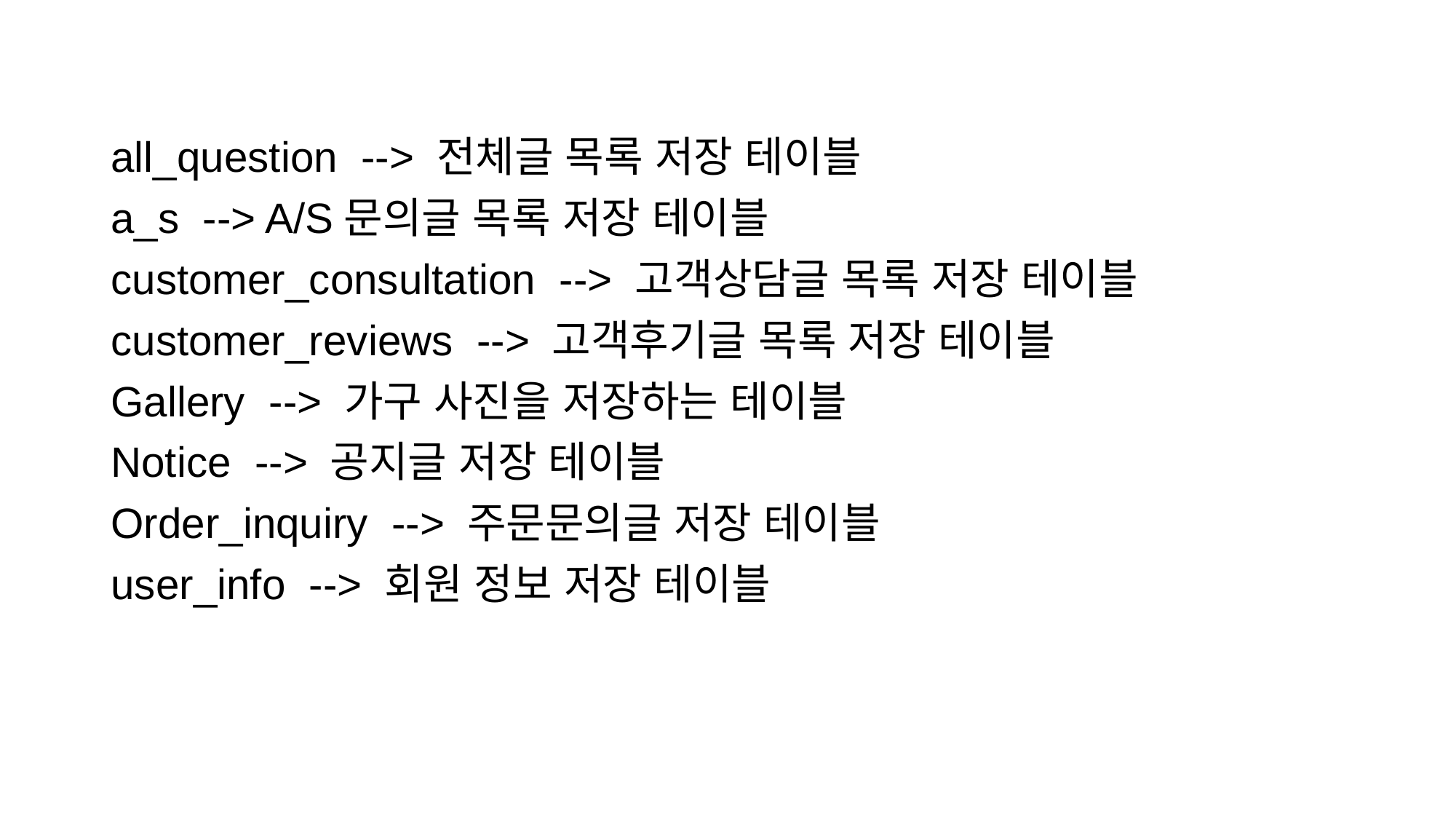

all_question  --> 전체글 목록 저장 테이블
a_s  --> A/S문의글 목록 저장 테이블
customer_consultation  --> 고객상담글 목록 저장 테이블
customer_reviews  --> 고객후기글 목록 저장 테이블
Gallery  --> 가구 사진을 저장하는 테이블
Notice  --> 공지글 저장 테이블
Order_inquiry  --> 주문문의글 저장 테이블
user_info  --> 회원 정보 저장 테이블